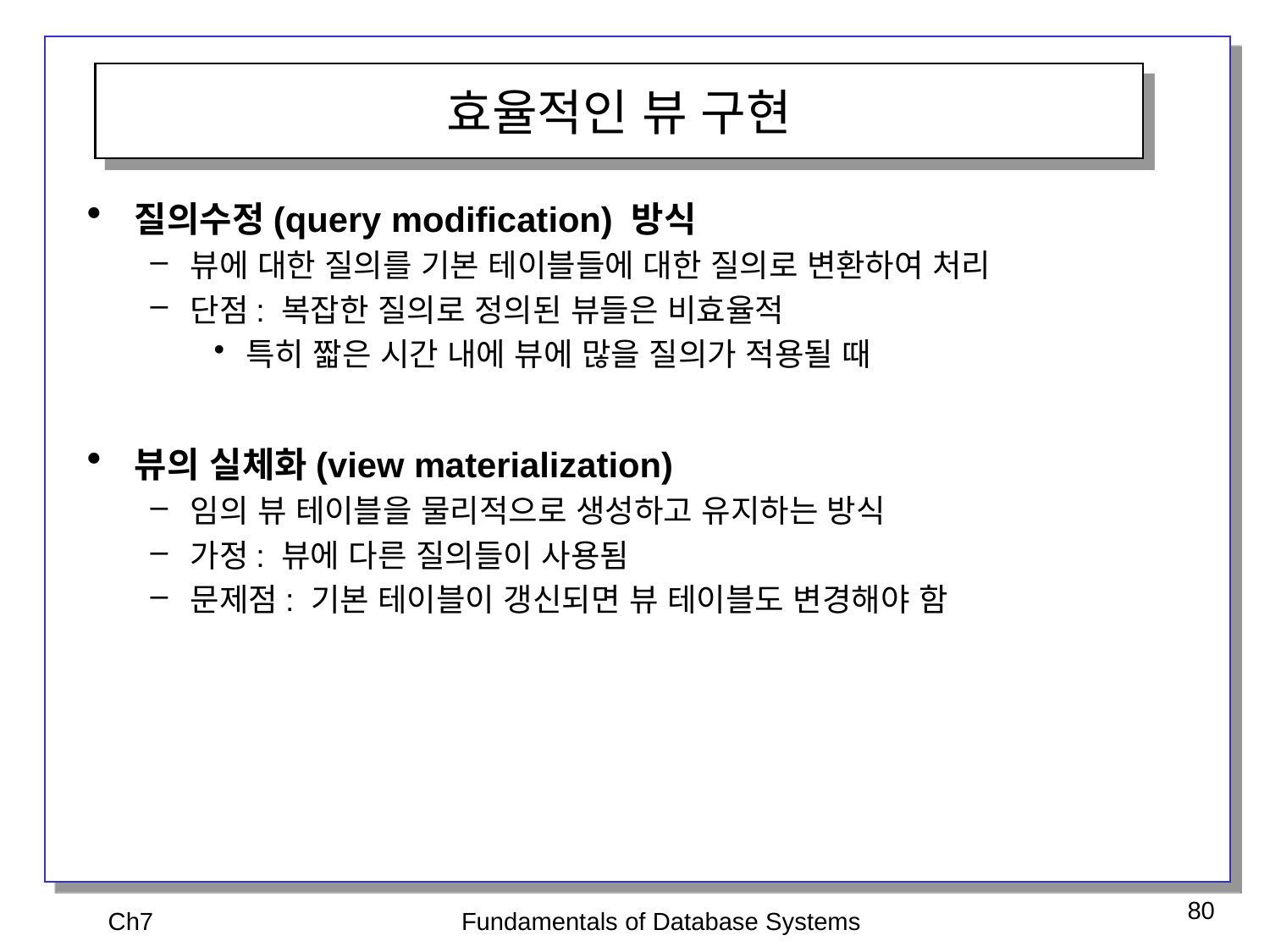

효율적인 뷰 구현
질의수정(query modification) 방식
뷰에 대한 질의를 기본 테이블들에 대한 질의로 변환하여 처리
단점: 복잡한 질의로 정의된 뷰들은 비효율적
특히 짧은 시간 내에 뷰에 많을 질의가 적용될 때

뷰의 실체화(view materialization)
임의 뷰 테이블을 물리적으로 생성하고 유지하는 방식
가정: 뷰에 다른 질의들이 사용됨
문제점: 기본 테이블이 갱신되면 뷰 테이블도 변경해야 함

Ch7
Fundamentals of Database Systems
80